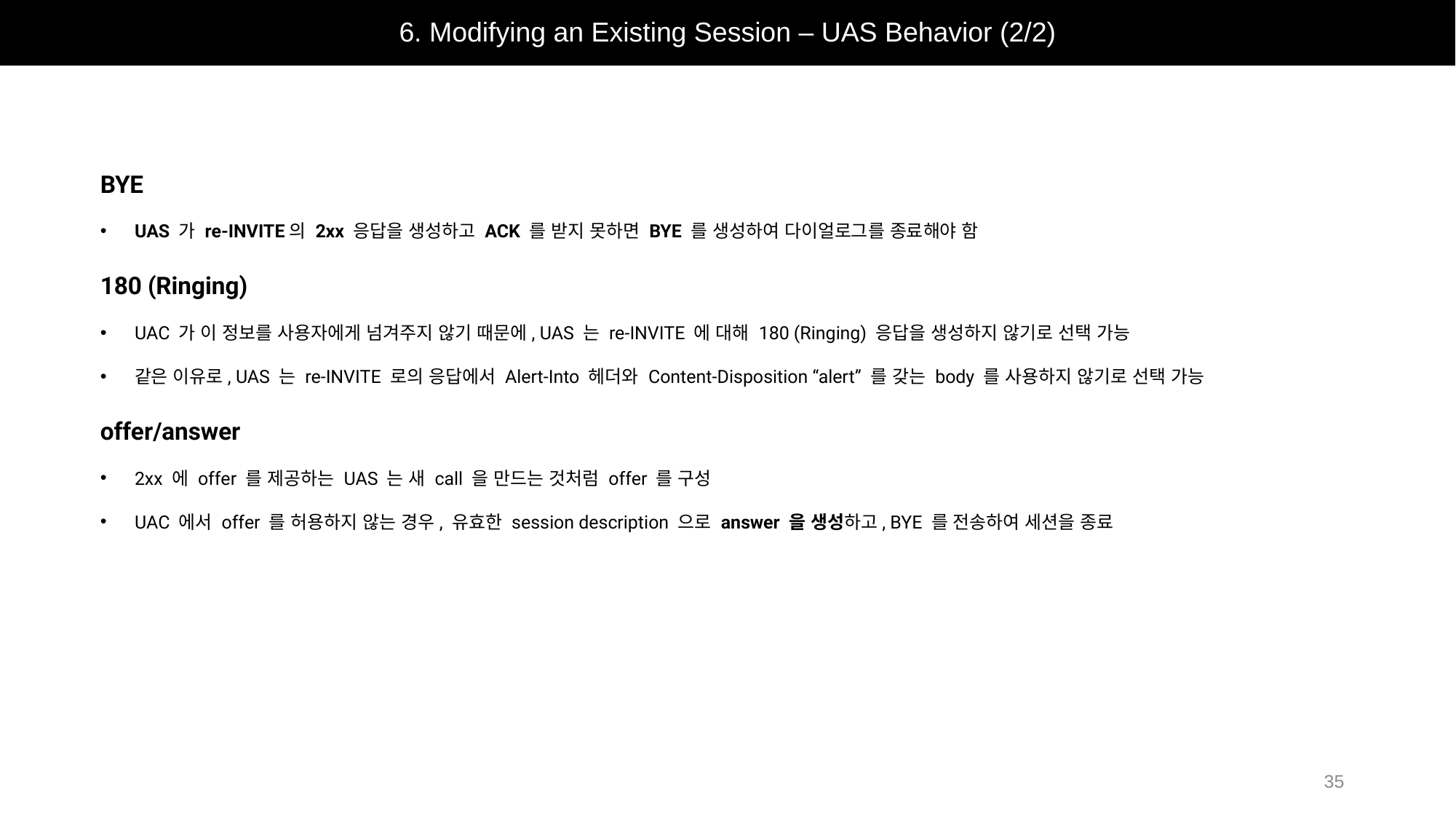

# 6. Modifying an Existing Session – UAS Behavior (2/2)
BYE
UAS 가 re-INVITE의 2xx 응답을 생성하고 ACK 를 받지 못하면 BYE 를 생성하여 다이얼로그를 종료해야 함
180 (Ringing)
UAC 가 이 정보를 사용자에게 넘겨주지 않기 때문에, UAS 는 re-INVITE 에 대해 180 (Ringing) 응답을 생성하지 않기로 선택 가능
같은 이유로, UAS 는 re-INVITE 로의 응답에서 Alert-Into 헤더와 Content-Disposition “alert” 를 갖는 body 를 사용하지 않기로 선택 가능
offer/answer
2xx 에 offer 를 제공하는 UAS 는 새 call 을 만드는 것처럼 offer 를 구성
UAC 에서 offer 를 허용하지 않는 경우, 유효한 session description 으로 answer 을 생성하고, BYE 를 전송하여 세션을 종료
35